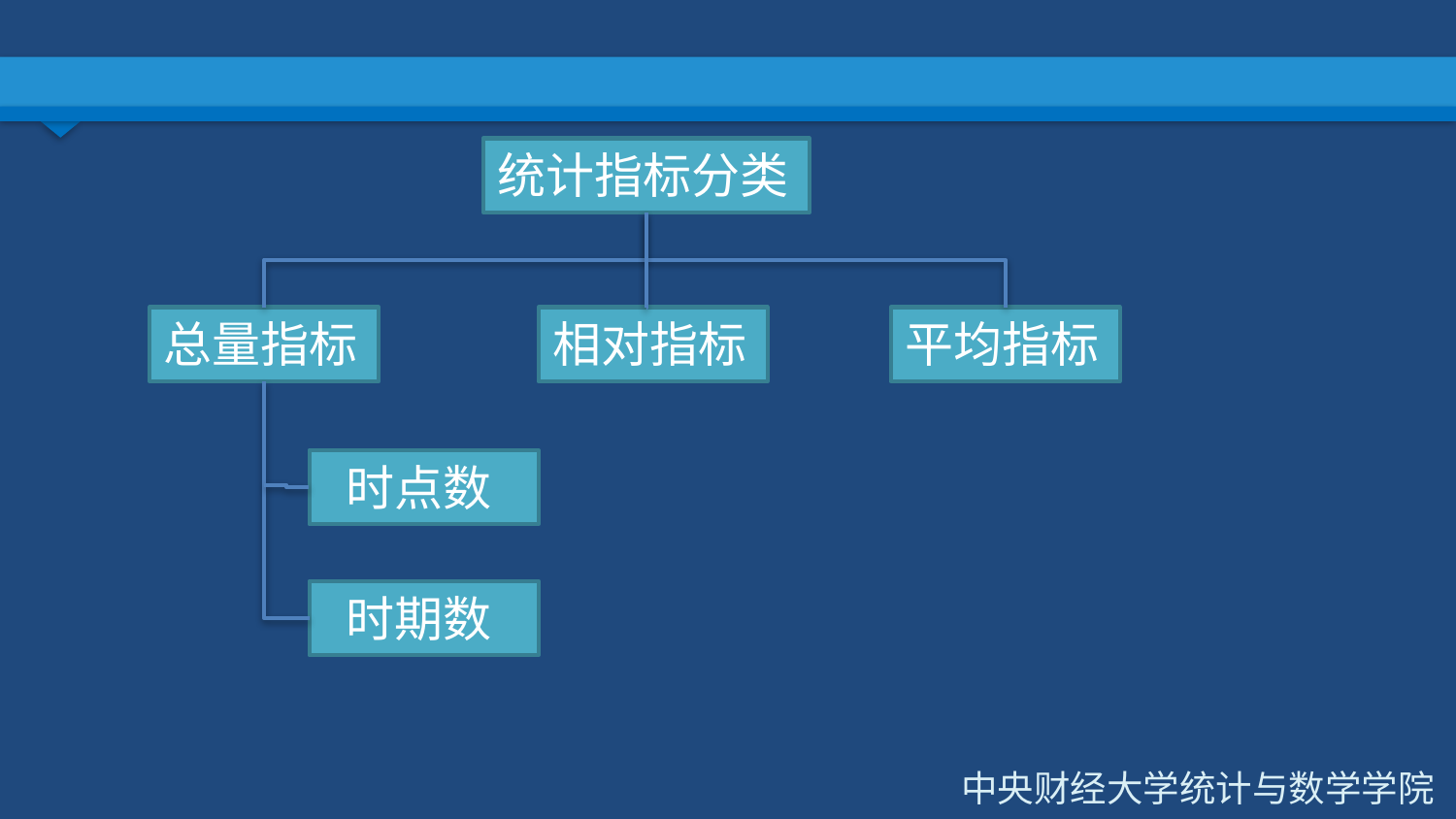

#
统计指标分类
总量指标
相对指标
平均指标
 时点数
 时期数